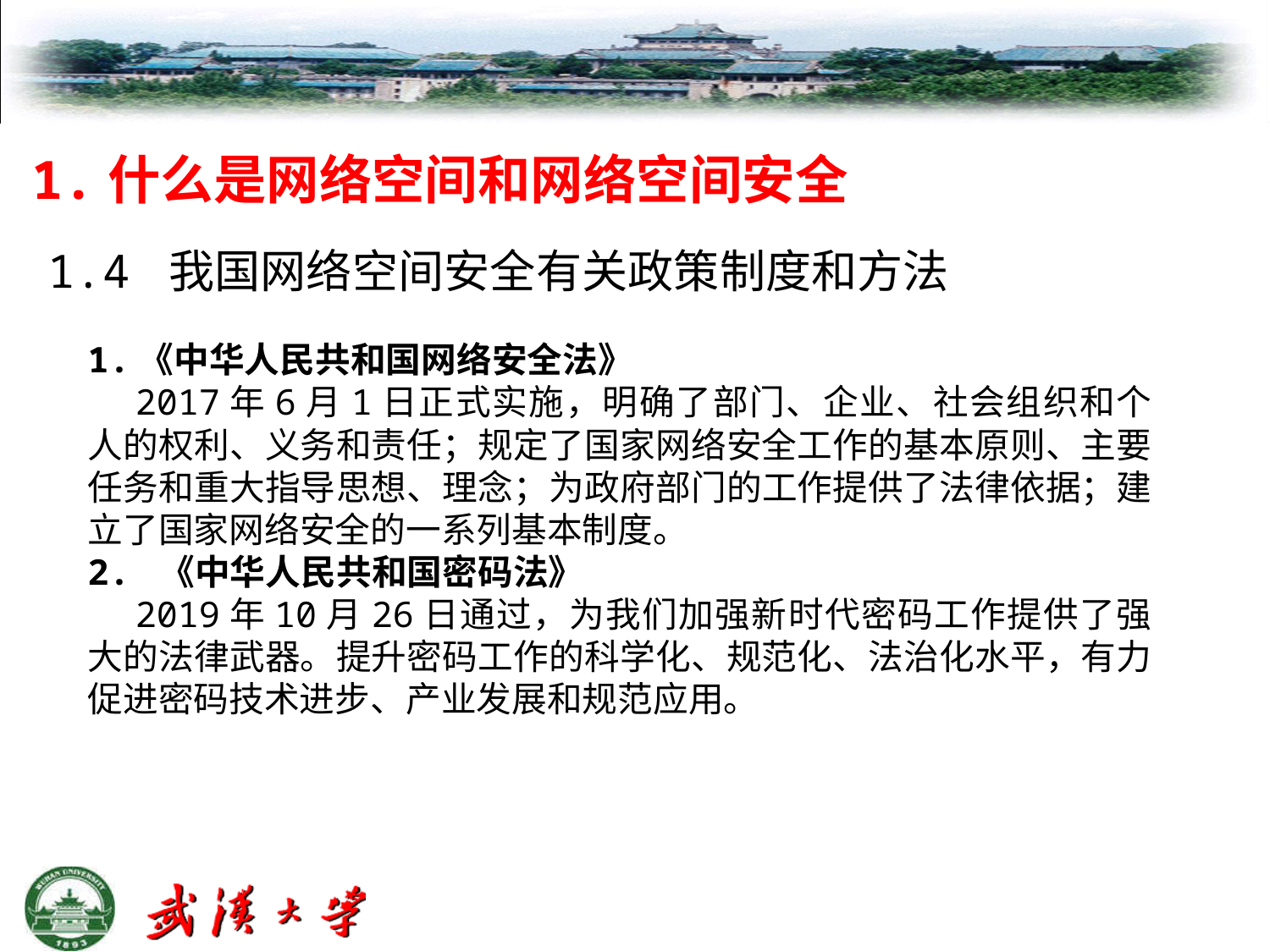

# 1.什么是网络空间和网络空间安全
1.4 我国网络空间安全有关政策制度和方法
1.《中华人民共和国网络安全法》
2017年6月1日正式实施，明确了部门、企业、社会组织和个人的权利、义务和责任；规定了国家网络安全工作的基本原则、主要任务和重大指导思想、理念；为政府部门的工作提供了法律依据；建立了国家网络安全的一系列基本制度。
2. 《中华人民共和国密码法》
2019年10月26日通过，为我们加强新时代密码工作提供了强大的法律武器。提升密码工作的科学化、规范化、法治化水平，有力促进密码技术进步、产业发展和规范应用。